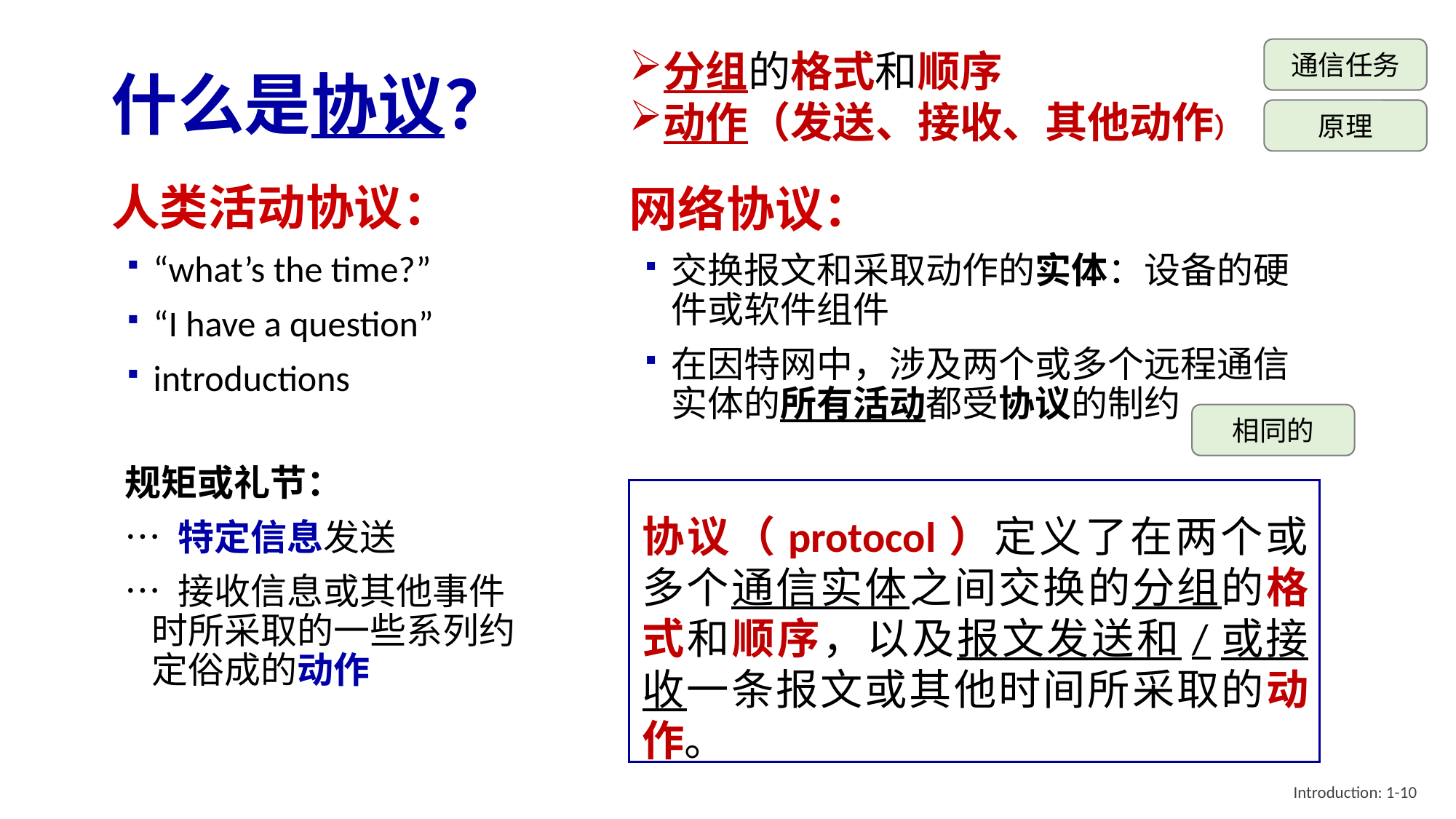

通信任务
分组的格式和顺序
动作（发送、接收、其他动作）
# 什么是协议？
原理
人类活动协议：
“what’s the time?”
“I have a question”
introductions
网络协议：
交换报文和采取动作的实体：设备的硬件或软件组件
在因特网中，涉及两个或多个远程通信实体的所有活动都受协议的制约
相同的
规矩或礼节：
… 特定信息发送
… 接收信息或其他事件时所采取的一些系列约定俗成的动作

协议（protocol）定义了在两个或多个通信实体之间交换的分组的格式和顺序，以及报文发送和/或接收一条报文或其他时间所采取的动作。
Introduction: 1-10